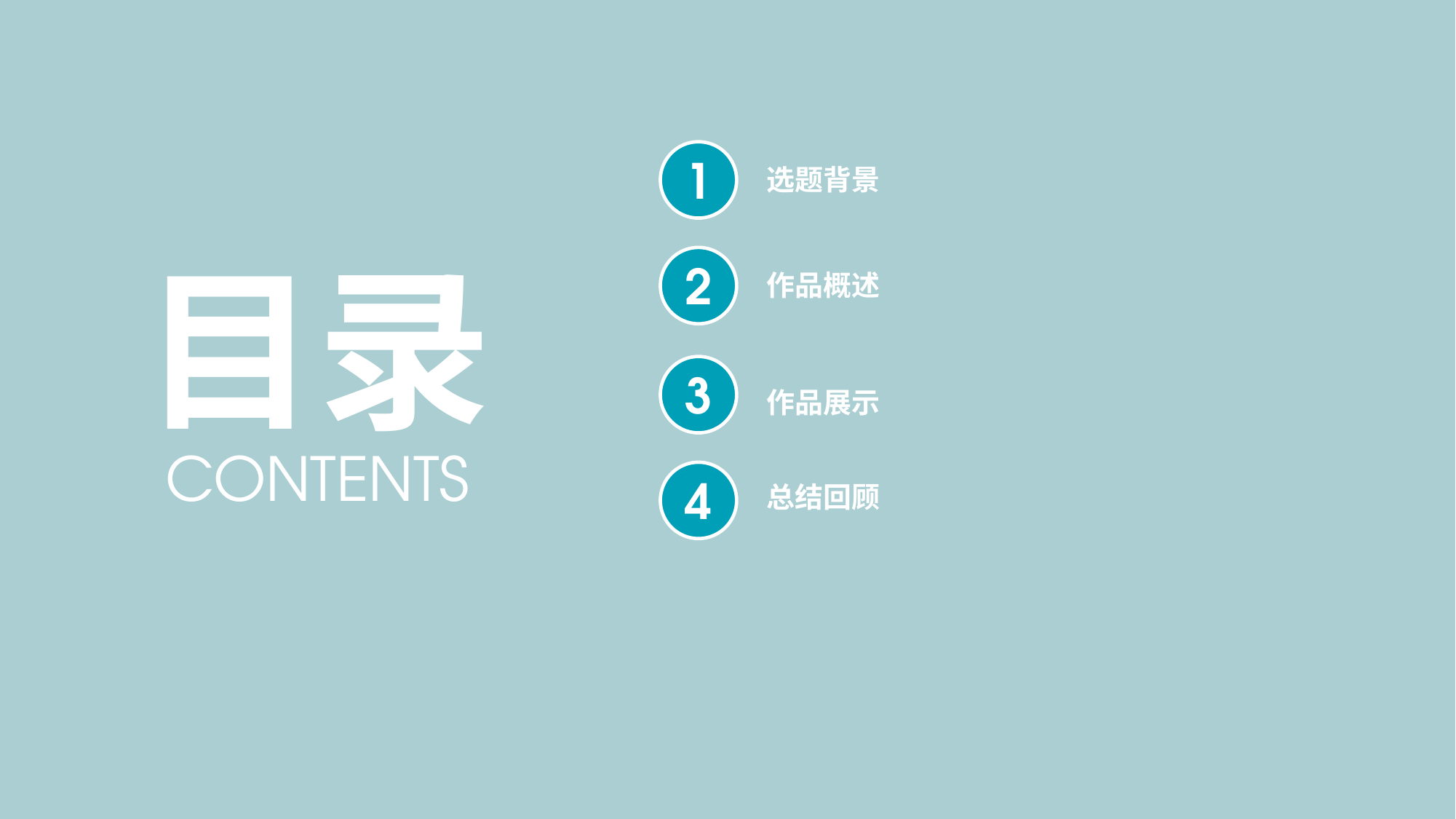

1
选题背景
目录
2
作品概述
3
作品展示
CONTENTS
4
总结回顾